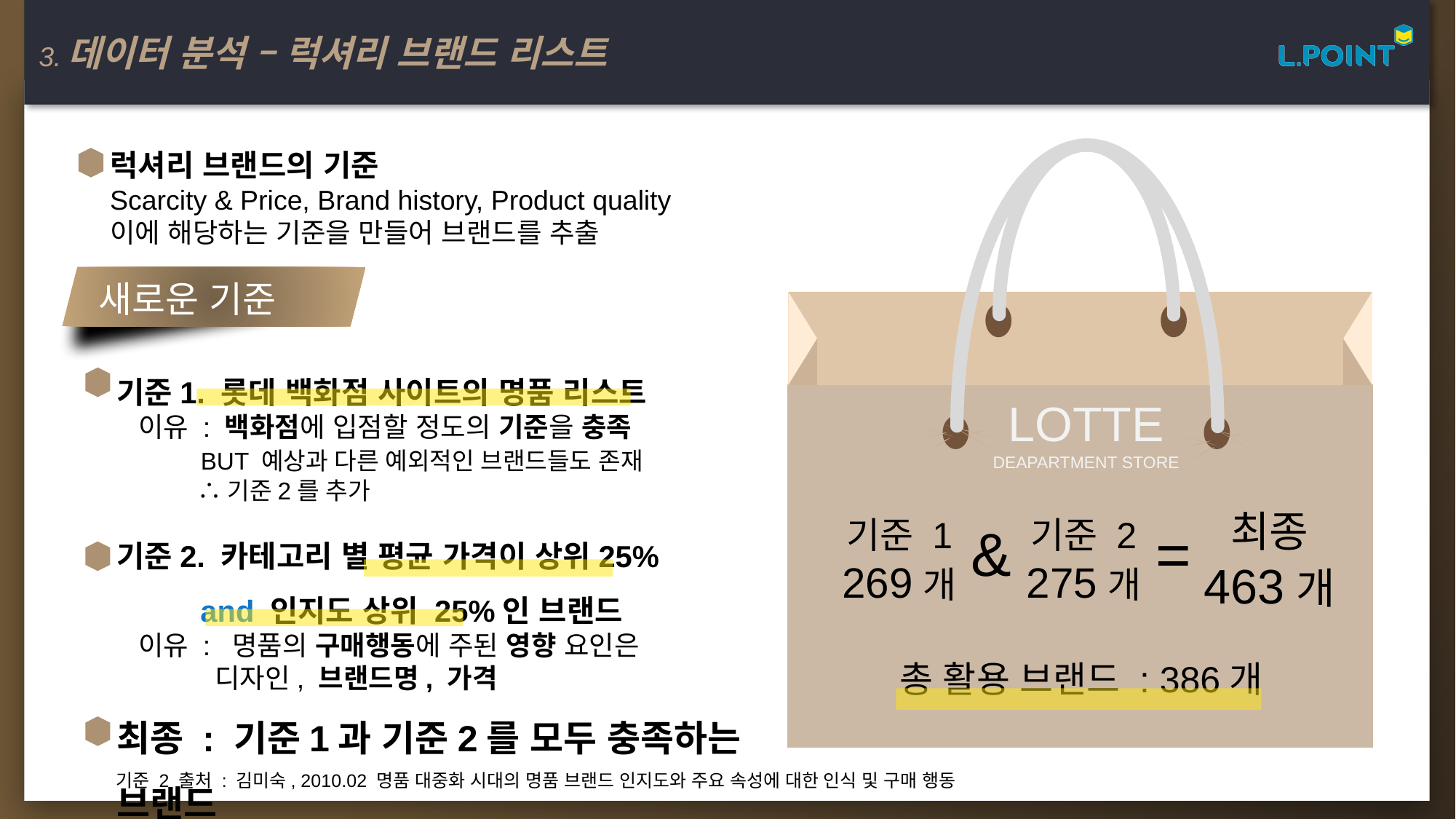

3.데이터 분석 – 럭셔리 브랜드 리스트
럭셔리 브랜드의 기준
Scarcity & Price, Brand history, Product quality
이에 해당하는 기준을 만들어 브랜드를 추출

새로운 기준
기준1. 롯데 백화점 사이트의 명품 리스트
  이유 : 백화점에 입점할 정도의 기준을 충족
           BUT 예상과 다른 예외적인 브랜드들도 존재
            ∴기준2를 추가

기준2. 카테고리 별 평균 가격이 상위25%
          and 인지도 상위 25%인 브랜드
  이유 :  명품의 구매행동에 주된 영향 요인은
            디자인, 브랜드명, 가격
최종 : 기준1과 기준2를 모두 충족하는 브랜드

LOTTE
DEAPARTMENT STORE
최종
463개
기준 1
269개
기준 2
275개
&
=
총 활용 브랜드 : 386개

12
기준 2 출처 : 김미숙, 2010.02 명품 대중화 시대의 명품 브랜드 인지도와 주요 속성에 대한 인식 및 구매 행동